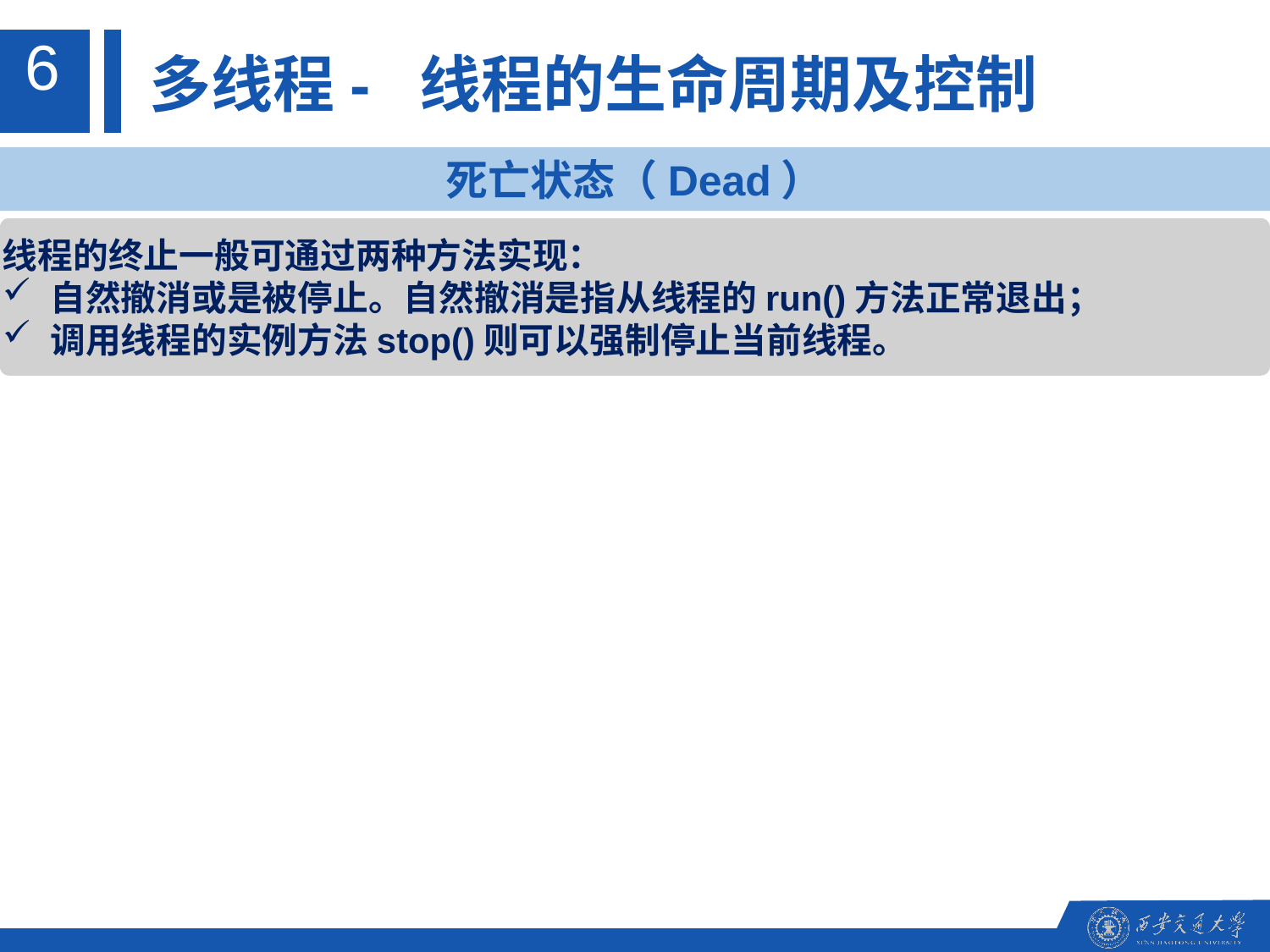

6
多线程-  线程的生命周期及控制
死亡状态（Dead）
线程的终止一般可通过两种方法实现：
自然撤消或是被停止。自然撤消是指从线程的run()方法正常退出；
调用线程的实例方法stop()则可以强制停止当前线程。